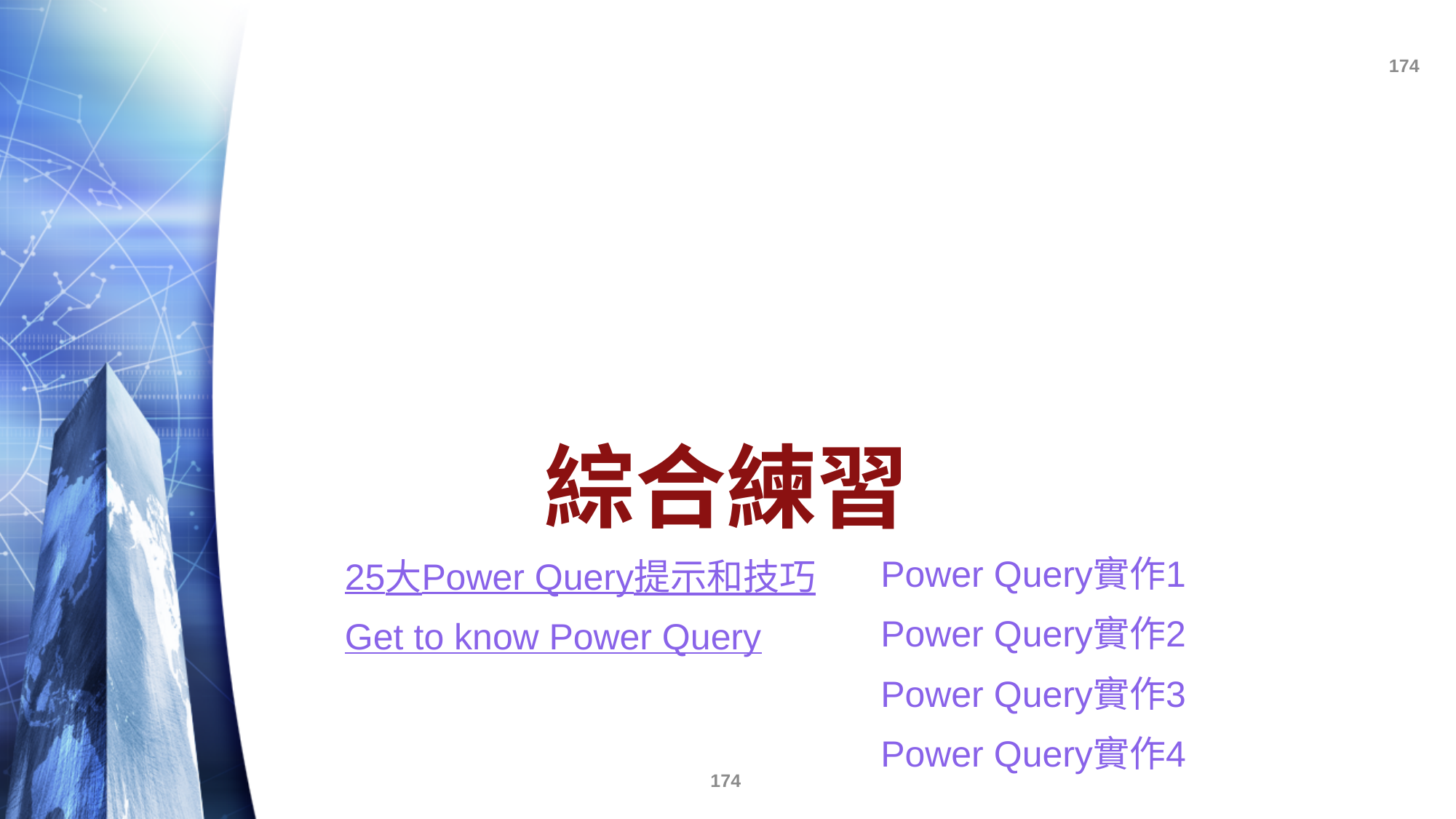

# 綜合練習
Power Query實作1
Power Query實作2
Power Query實作3
Power Query實作4

25大Power Query提示和技巧
Get to know Power Query

174